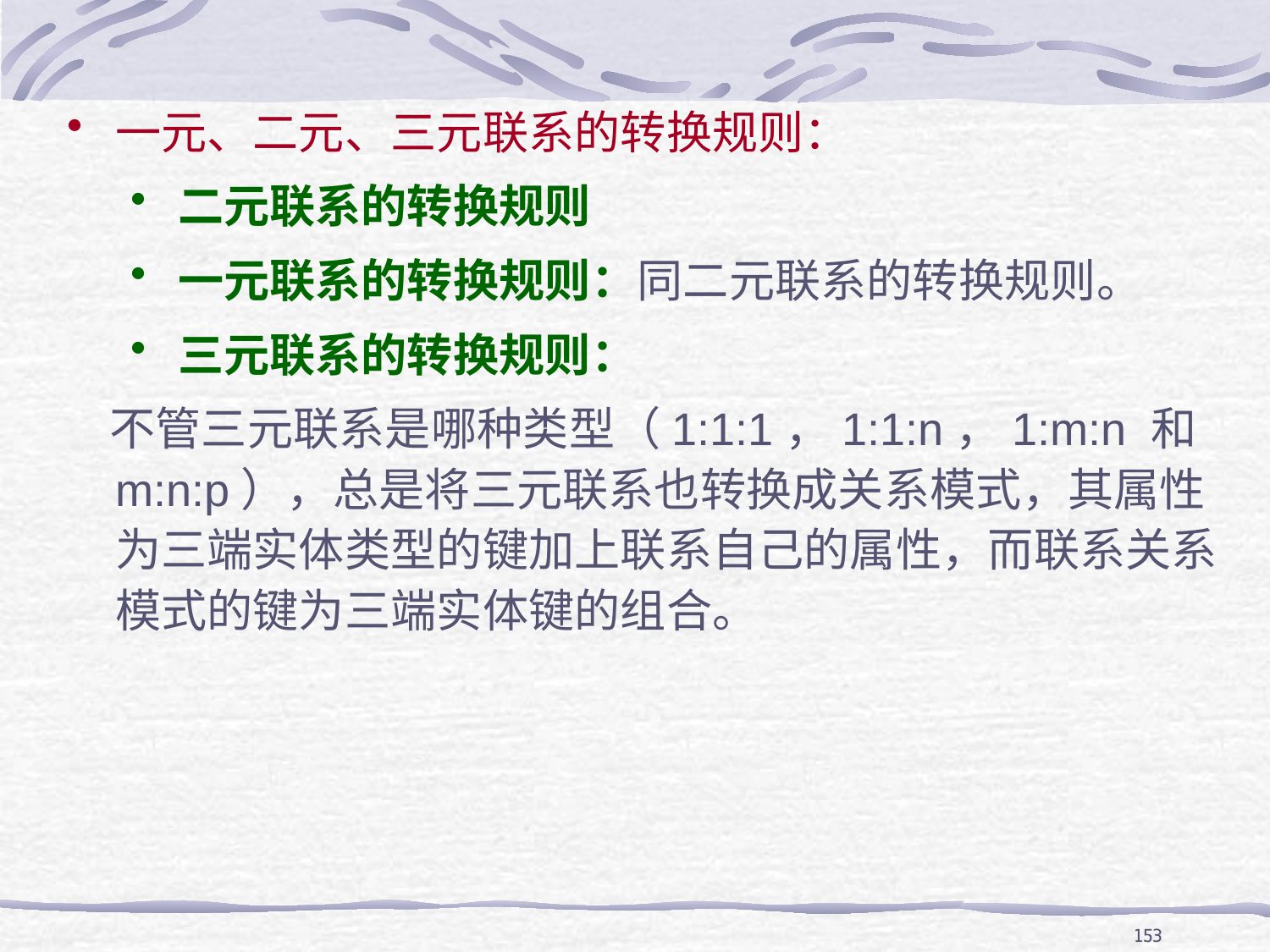

一元、二元、三元联系的转换规则：
二元联系的转换规则
一元联系的转换规则：同二元联系的转换规则。
三元联系的转换规则：
   不管三元联系是哪种类型（1:1:1，1:1:n，1:m:n 和m:n:p），总是将三元联系也转换成关系模式，其属性为三端实体类型的键加上联系自己的属性，而联系关系模式的键为三端实体键的组合。
153